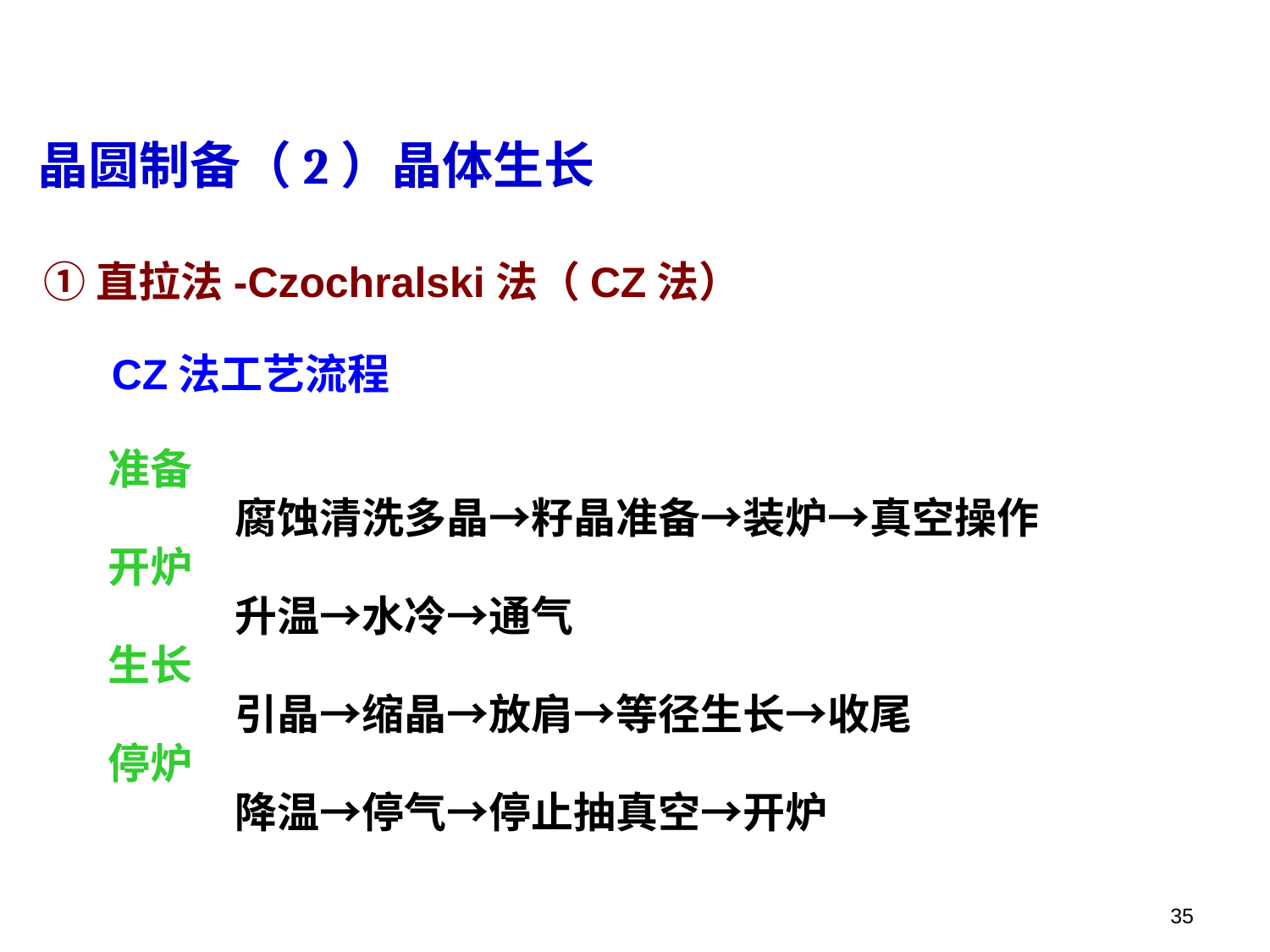

晶圆制备（2）晶体生长
①直拉法-Czochralski法（CZ法）
CZ法工艺流程
准备
	腐蚀清洗多晶→籽晶准备→装炉→真空操作
开炉
	升温→水冷→通气
生长
	引晶→缩晶→放肩→等径生长→收尾
停炉
	降温→停气→停止抽真空→开炉
35